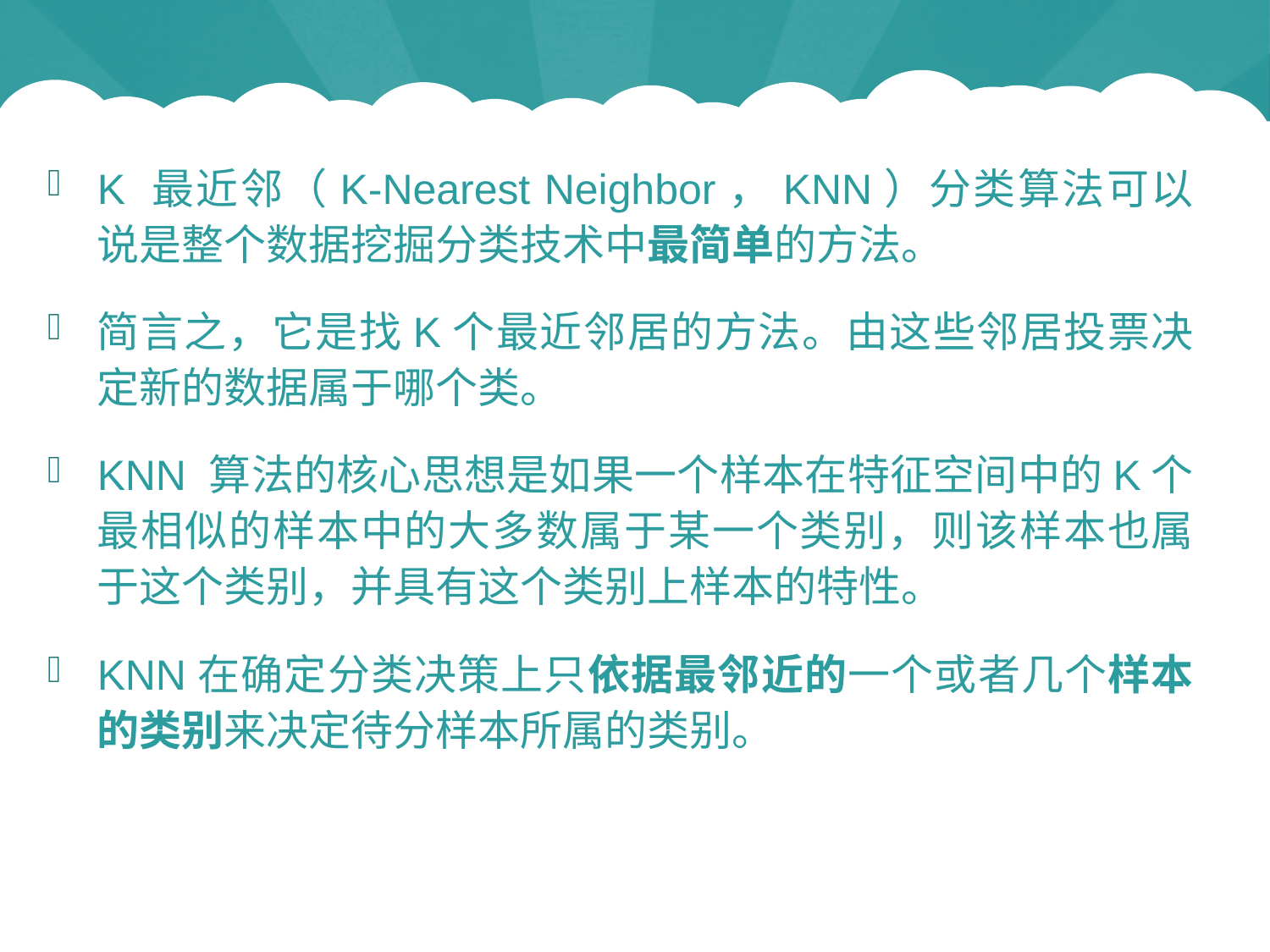

K 最近邻（K-Nearest Neighbor，KNN）分类算法可以说是整个数据挖掘分类技术中最简单的方法。
简言之，它是找K个最近邻居的方法。由这些邻居投票决定新的数据属于哪个类。
KNN 算法的核心思想是如果一个样本在特征空间中的K个最相似的样本中的大多数属于某一个类别，则该样本也属于这个类别，并具有这个类别上样本的特性。
KNN在确定分类决策上只依据最邻近的一个或者几个样本的类别来决定待分样本所属的类别。